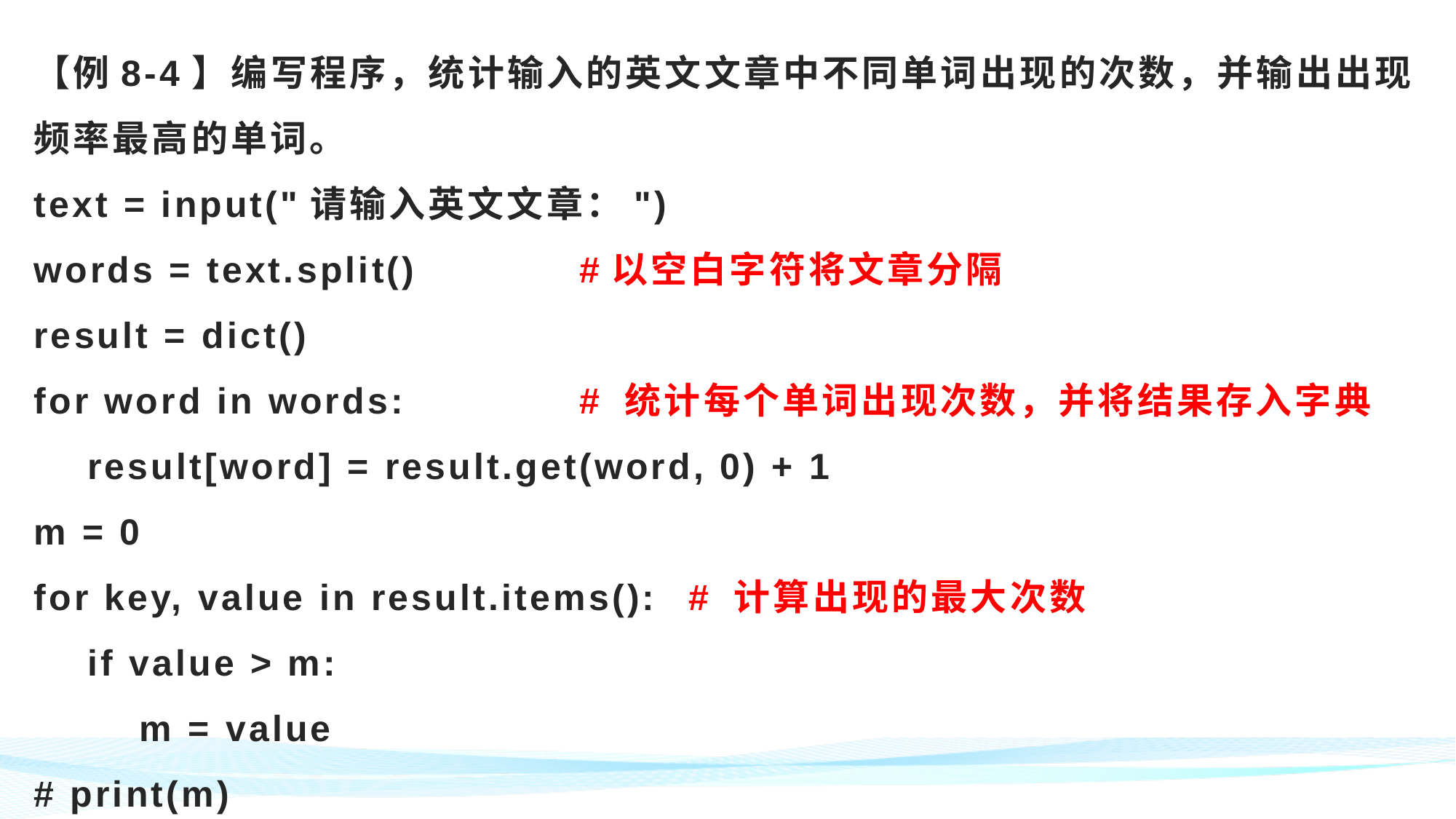

# 【例8-4】编写程序，统计输入的英文文章中不同单词出现的次数，并输出出现频率最高的单词。 text = input("请输入英文文章：") words = text.split()		#以空白字符将文章分隔 result = dict() for word in words:		# 统计每个单词出现次数，并将结果存入字典 result[word] = result.get(word, 0) + 1 m = 0 for key, value in result.items():	# 计算出现的最大次数 if value > m: m = value # print(m)